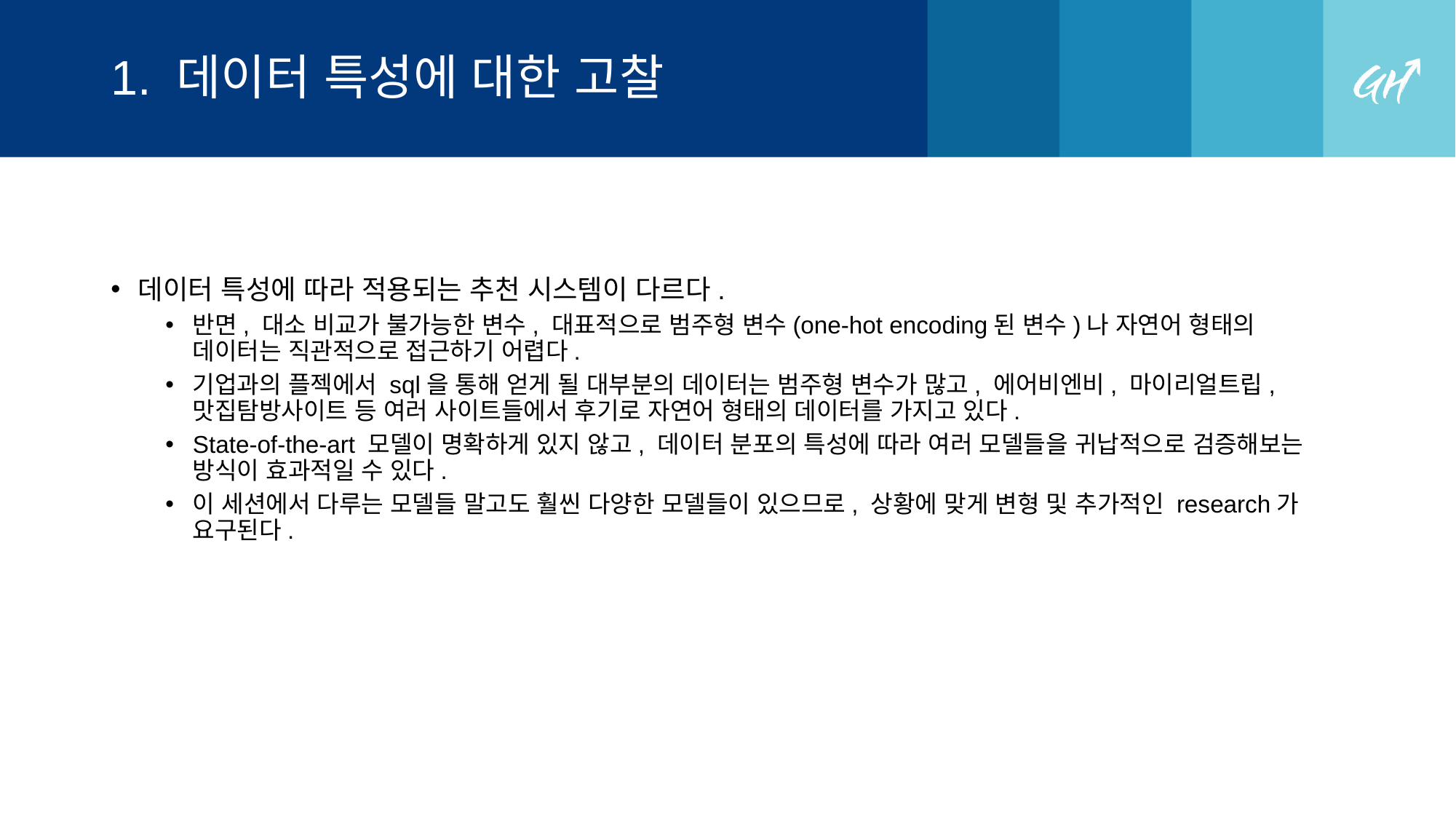

# 1. 데이터 특성에 대한 고찰
데이터 특성에 따라 적용되는 추천 시스템이 다르다.
반면, 대소 비교가 불가능한 변수, 대표적으로 범주형 변수(one-hot encoding된 변수)나 자연어 형태의 데이터는 직관적으로 접근하기 어렵다.
기업과의 플젝에서 sql을 통해 얻게 될 대부분의 데이터는 범주형 변수가 많고, 에어비엔비, 마이리얼트립, 맛집탐방사이트 등 여러 사이트들에서 후기로 자연어 형태의 데이터를 가지고 있다.
State-of-the-art 모델이 명확하게 있지 않고, 데이터 분포의 특성에 따라 여러 모델들을 귀납적으로 검증해보는 방식이 효과적일 수 있다.
이 세션에서 다루는 모델들 말고도 훨씬 다양한 모델들이 있으므로, 상황에 맞게 변형 및 추가적인 research가 요구된다.